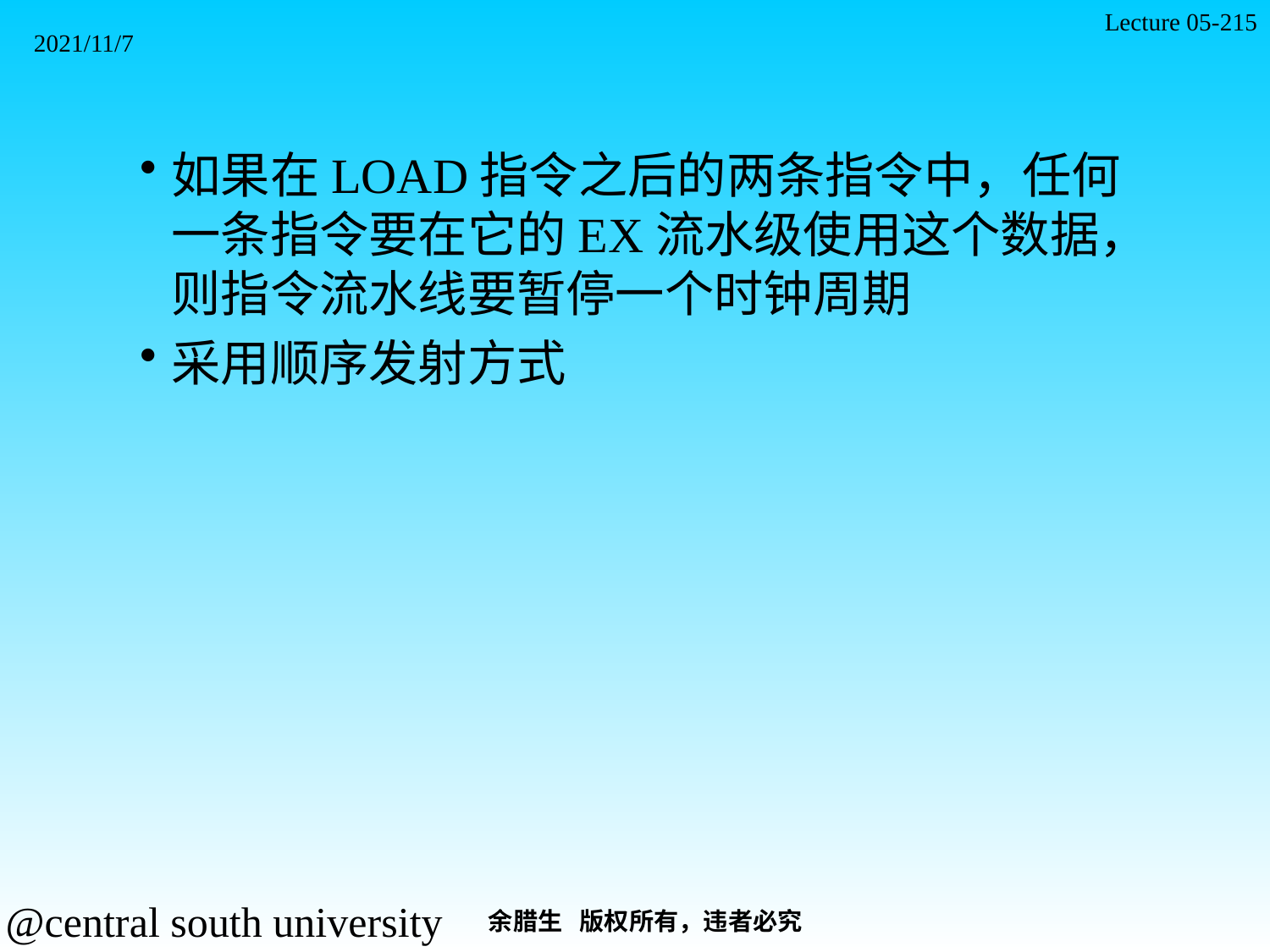

Lecture 05-215
2021/11/7
如果在LOAD指令之后的两条指令中，任何一条指令要在它的EX流水级使用这个数据，则指令流水线要暂停一个时钟周期
采用顺序发射方式
余腊生   版权所有，违者必究